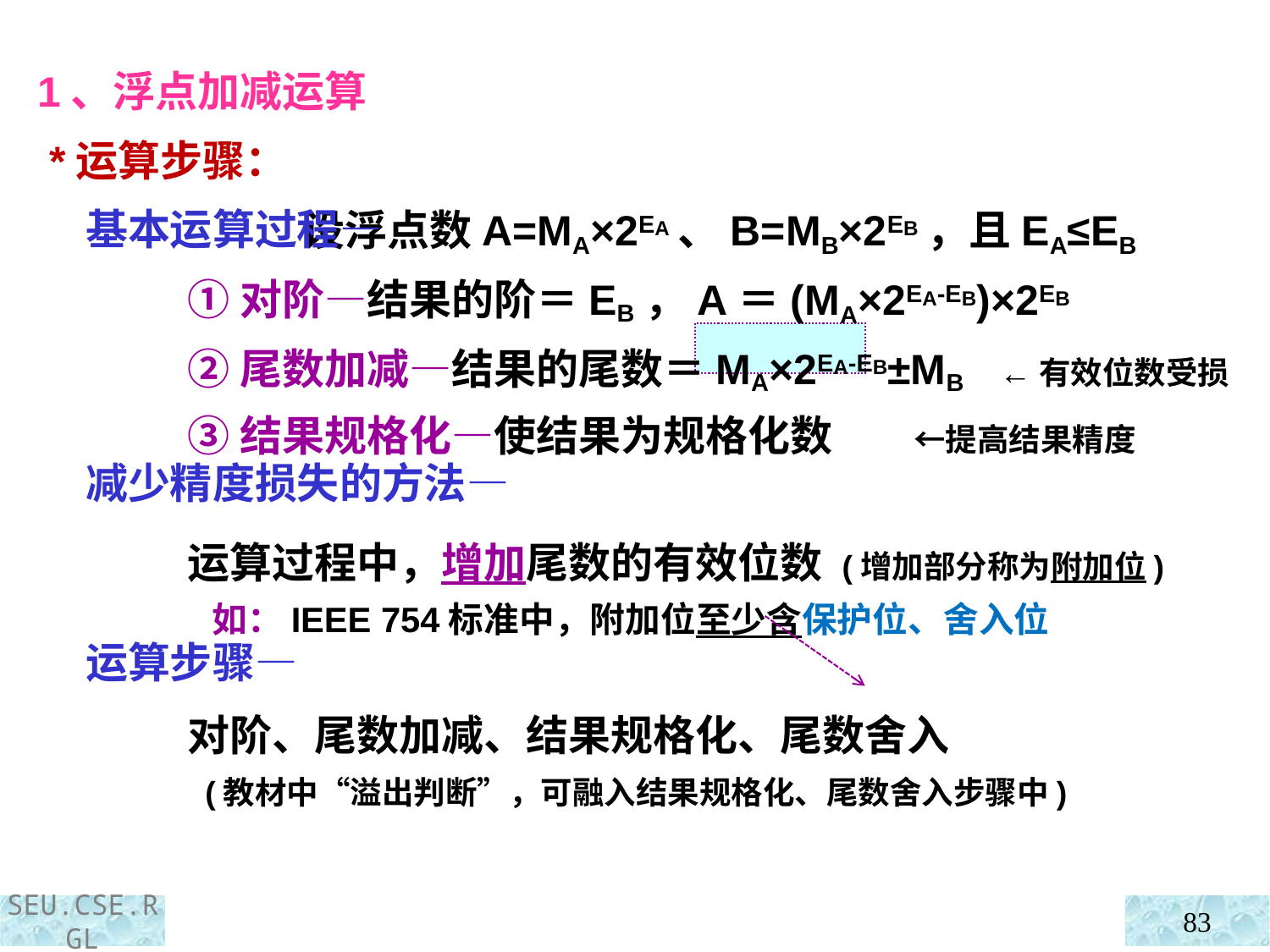

1、浮点加减运算
 *运算步骤：
    基本运算过程—

    减少精度损失的方法—

    运算步骤—
           设浮点数A=MA×2EA、B=MB×2EB，且EA≤EB
①对阶—结果的阶＝EB，A＝(MA×2EA-EB)×2EB
②尾数加减—结果的尾数＝MA×2EA-EB±MB   ←有效位数受损
③结果规格化—使结果为规格化数         ←提高结果精度

运算过程中，增加尾数的有效位数 (增加部分称为附加位)
  如：IEEE 754标准中，附加位至少含保护位、舍入位

对阶、尾数加减、结果规格化、尾数舍入
  (教材中“溢出判断”，可融入结果规格化、尾数舍入步骤中)

83